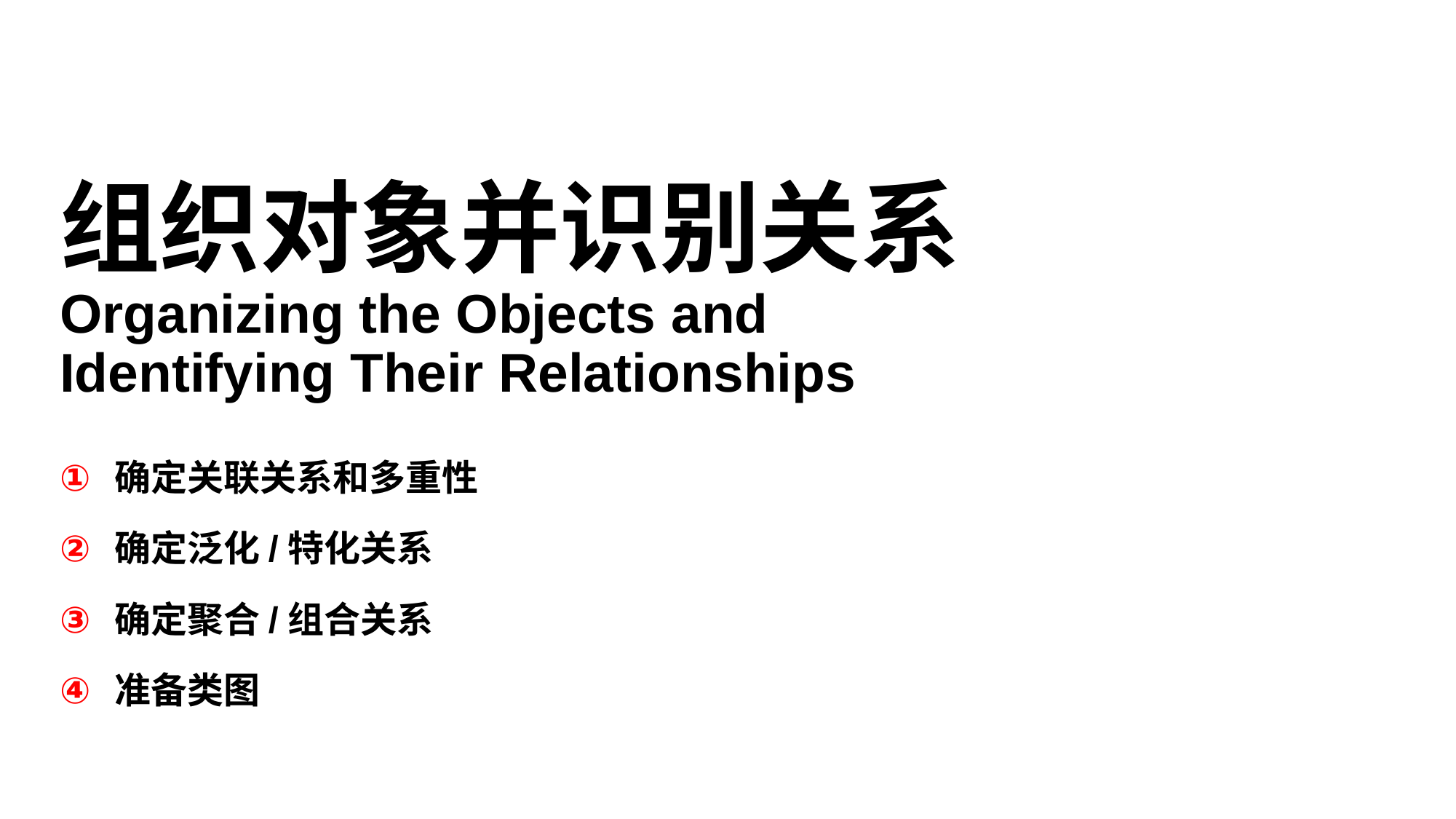

组织对象并识别关系
Organizing the Objects and
Identifying Their Relationships
确定关联关系和多重性
确定泛化/特化关系
确定聚合/组合关系
准备类图